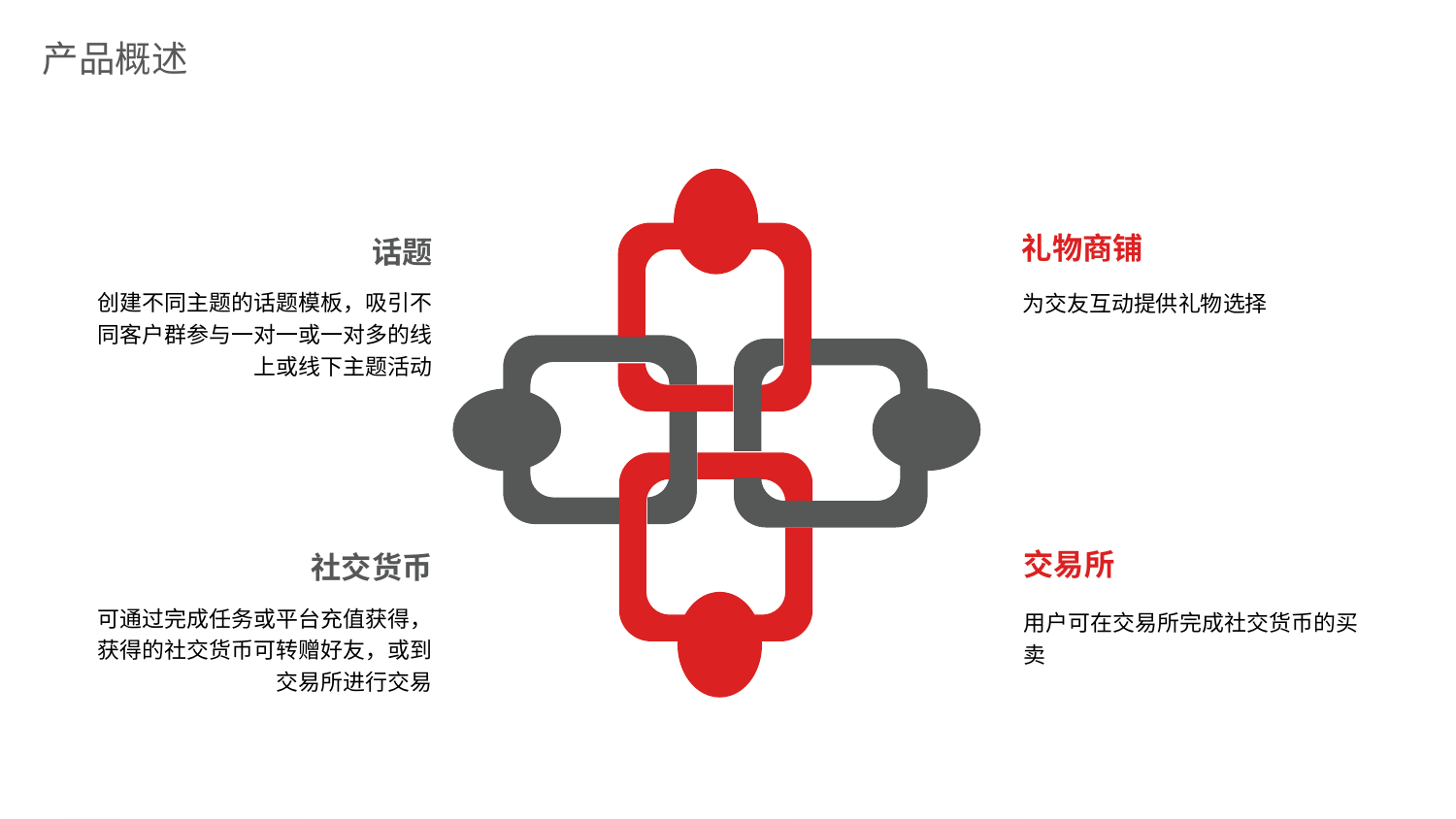

产品概述

礼物商铺
话题
为交友互动提供礼物选择
创建不同主题的话题模板，吸引不同客户群参与一对一或一对多的线上或线下主题活动
交易所
社交货币
可通过完成任务或平台充值获得，获得的社交货币可转赠好友，或到交易所进行交易
用户可在交易所完成社交货币的买卖